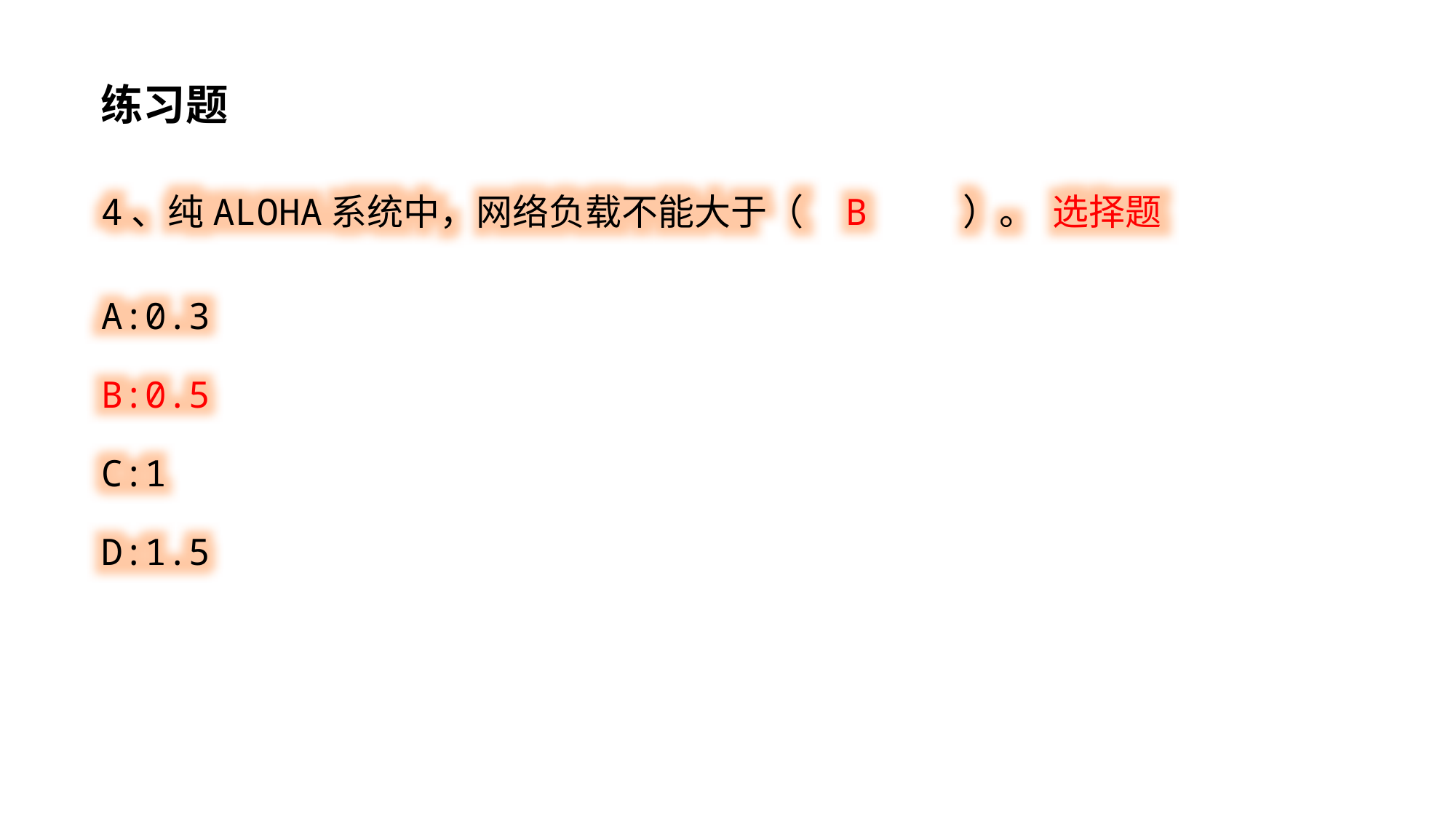

练习题
4、纯ALOHA系统中，网络负载不能大于（    B    ）。  选择题

A:0.3

B:0.5

C:1

D:1.5